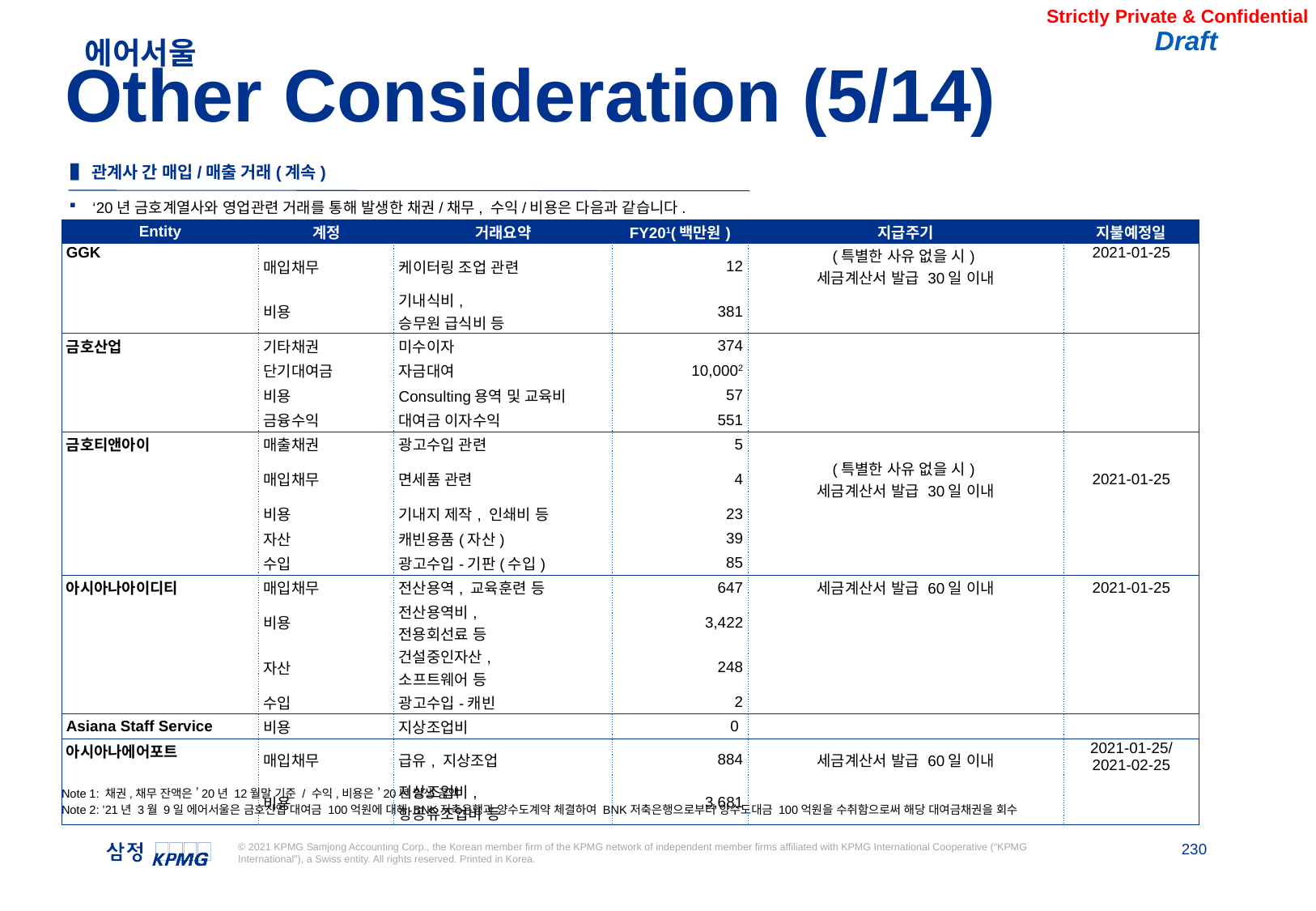

에어서울
Other Consideration (5/14)
▌관계사 간 매입/매출 거래(계속)

 ‘20년 금호계열사와 영업관련 거래를 통해 발생한 채권/채무, 수익/비용은 다음과 같습니다.
| Entity | 계정 | 거래요약 | FY201(백만원) | 지급주기 | 지불예정일 |
| --- | --- | --- | --- | --- | --- |
| GGK | 매입채무 | 케이터링 조업 관련 | 12 | (특별한 사유 없을 시) 세금계산서 발급 30일 이내 | 2021-01-25 |
|  | 비용 | 기내식비, 승무원 급식비 등 | 381 |  |  |
| 금호산업 | 기타채권 | 미수이자 | 374 |  |  |
|  | 단기대여금 | 자금대여 | 10,0002 |  |  |
|  | 비용 | Consulting용역 및 교육비 | 57 |  |  |
|  | 금융수익 | 대여금 이자수익 | 551 |  |  |
| 금호티앤아이 | 매출채권 | 광고수입 관련 | 5 |  |  |
|  | 매입채무 | 면세품 관련 | 4 | (특별한 사유 없을 시) 세금계산서 발급 30일 이내 | 2021-01-25 |
|  | 비용 | 기내지 제작, 인쇄비 등 | 23 |  |  |
|  | 자산 | 캐빈용품(자산) | 39 |  |  |
|  | 수입 | 광고수입-기판(수입) | 85 |  |  |
| 아시아나아이디티 | 매입채무 | 전산용역, 교육훈련 등 | 647 | 세금계산서 발급 60일 이내 | 2021-01-25 |
|  | 비용 | 전산용역비, 전용회선료 등 | 3,422 |  |  |
|  | 자산 | 건설중인자산, 소프트웨어 등 | 248 |  |  |
|  | 수입 | 광고수입-캐빈 | 2 |  |  |
| Asiana Staff Service | 비용 | 지상조업비 | 0 |  |  |
| 아시아나에어포트 | 매입채무 | 급유, 지상조업 | 884 | 세금계산서 발급 60일 이내 | 2021-01-25/ 2021-02-25 |
|  | 비용 | 지상조업비, 항공유조업비 등 | 3,681 |  |  |
Note 1: 채권,채무 잔액은 ’20년 12월말 기준 / 수익,비용은 ’20년 발생 금액
Note 2: ’21년 3월 9일 에어서울은 금호산업 대여금 100억원에 대해 BNK저축은행과 양수도계약 체결하여 BNK저축은행으로부터 양수도대금 100억원을 수취함으로써 해당 대여금채권을 회수